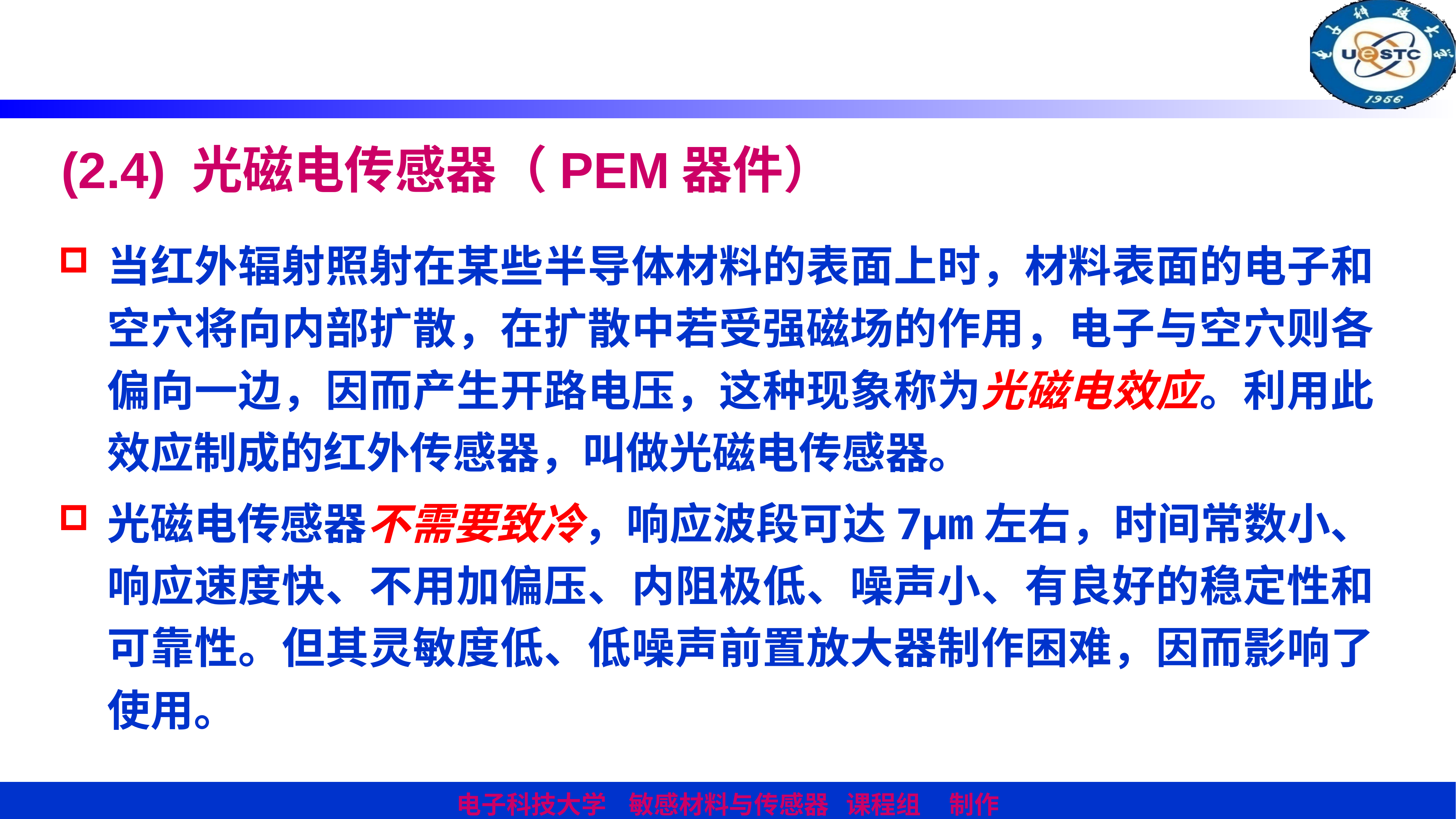

(2.4) 光磁电传感器（PEM器件）
当红外辐射照射在某些半导体材料的表面上时，材料表面的电子和空穴将向内部扩散，在扩散中若受强磁场的作用，电子与空穴则各偏向一边，因而产生开路电压，这种现象称为光磁电效应。利用此效应制成的红外传感器，叫做光磁电传感器。
光磁电传感器不需要致冷，响应波段可达7μm左右，时间常数小、响应速度快、不用加偏压、内阻极低、噪声小、有良好的稳定性和可靠性。但其灵敏度低、低噪声前置放大器制作困难，因而影响了使用。